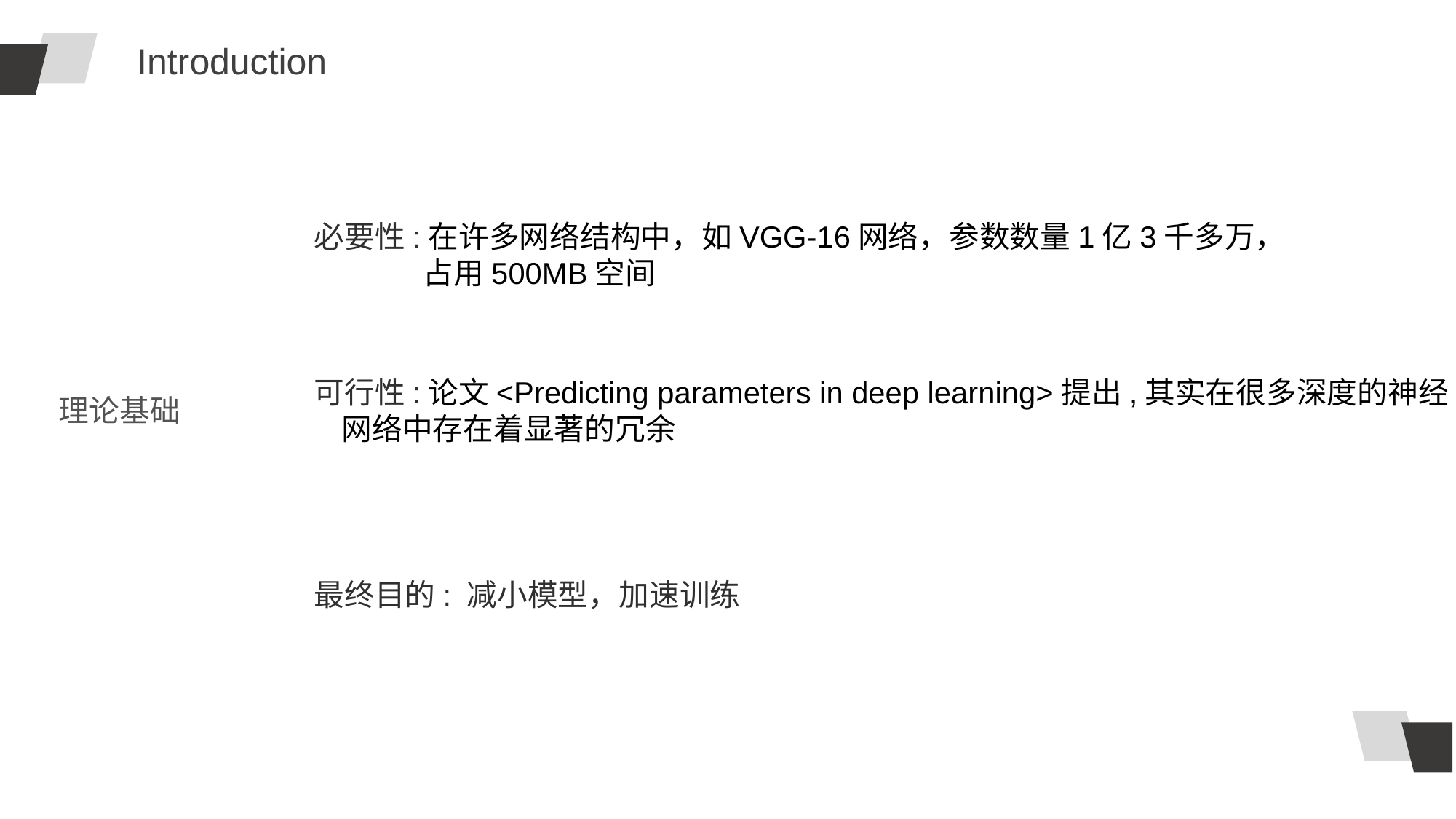

Introduction
必要性:在许多网络结构中，如VGG-16网络，参数数量1亿3千多万，
	占用500MB空间
可行性:论文<Predicting parameters in deep learning>提出,其实在很多深度的神经
   网络中存在着显著的冗余
理论基础
最终目的: 减小模型，加速训练